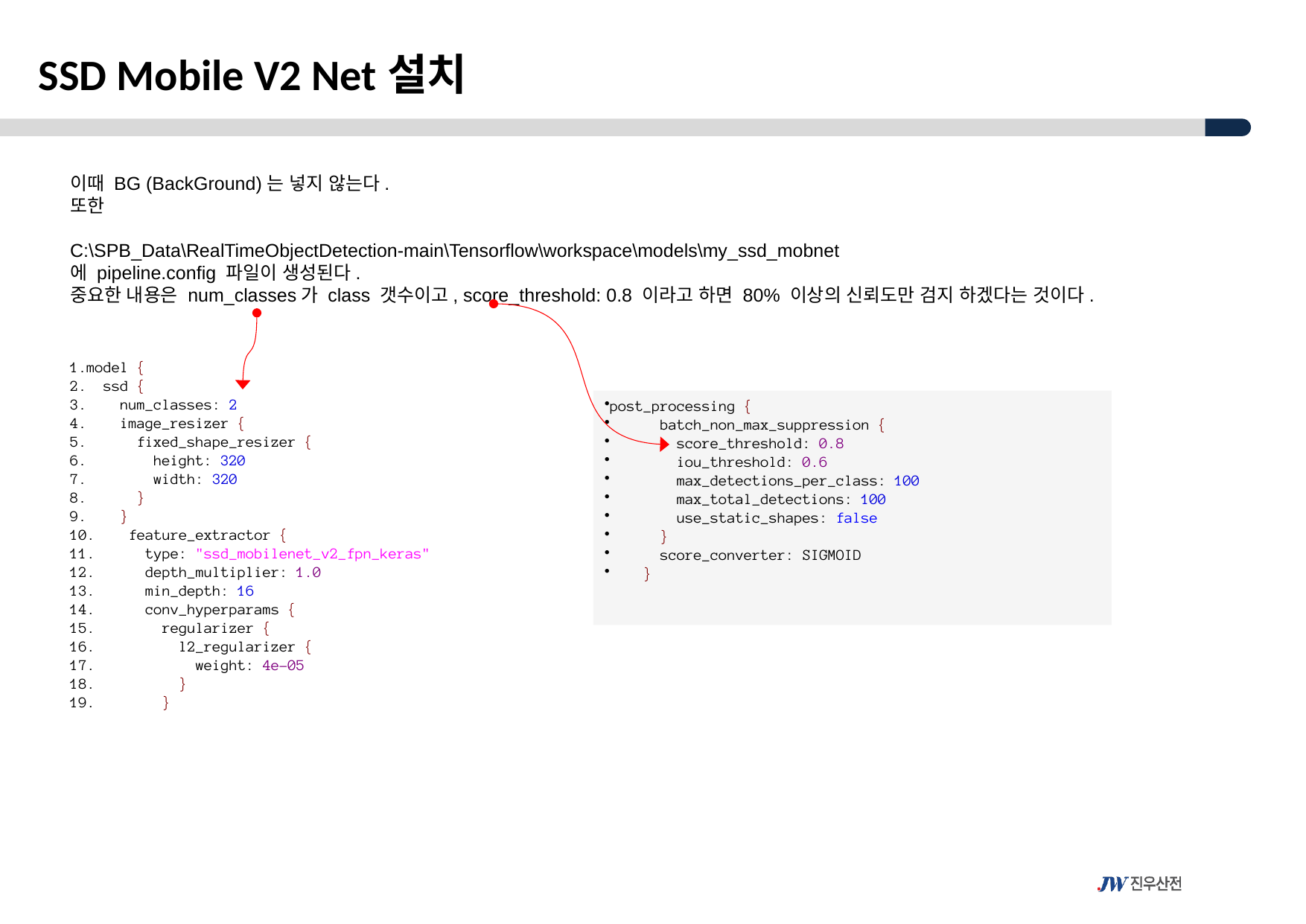

SSD Mobile V2 Net설치
이때 BG (BackGround)는 넣지 않는다.
또한
C:\SPB_Data\RealTimeObjectDetection-main\Tensorflow\workspace\models\my_ssd_mobnet
에 pipeline.config 파일이 생성된다.
중요한 내용은 num_classes가 class 갯수이고, score_threshold: 0.8 이라고 하면 80% 이상의 신뢰도만 검지 하겠다는 것이다.

model {
  ssd {
    num_classes: 2
    image_resizer {
      fixed_shape_resizer {
        height: 320
        width: 320
      }
    }
    feature_extractor {
      type: "ssd_mobilenet_v2_fpn_keras"
      depth_multiplier: 1.0
      min_depth: 16
      conv_hyperparams {
        regularizer {
          l2_regularizer {
            weight: 4e-05
          }
        }
post_processing {
      batch_non_max_suppression {
        score_threshold: 0.8
        iou_threshold: 0.6
        max_detections_per_class: 100
        max_total_detections: 100
        use_static_shapes: false
      }
      score_converter: SIGMOID
    }